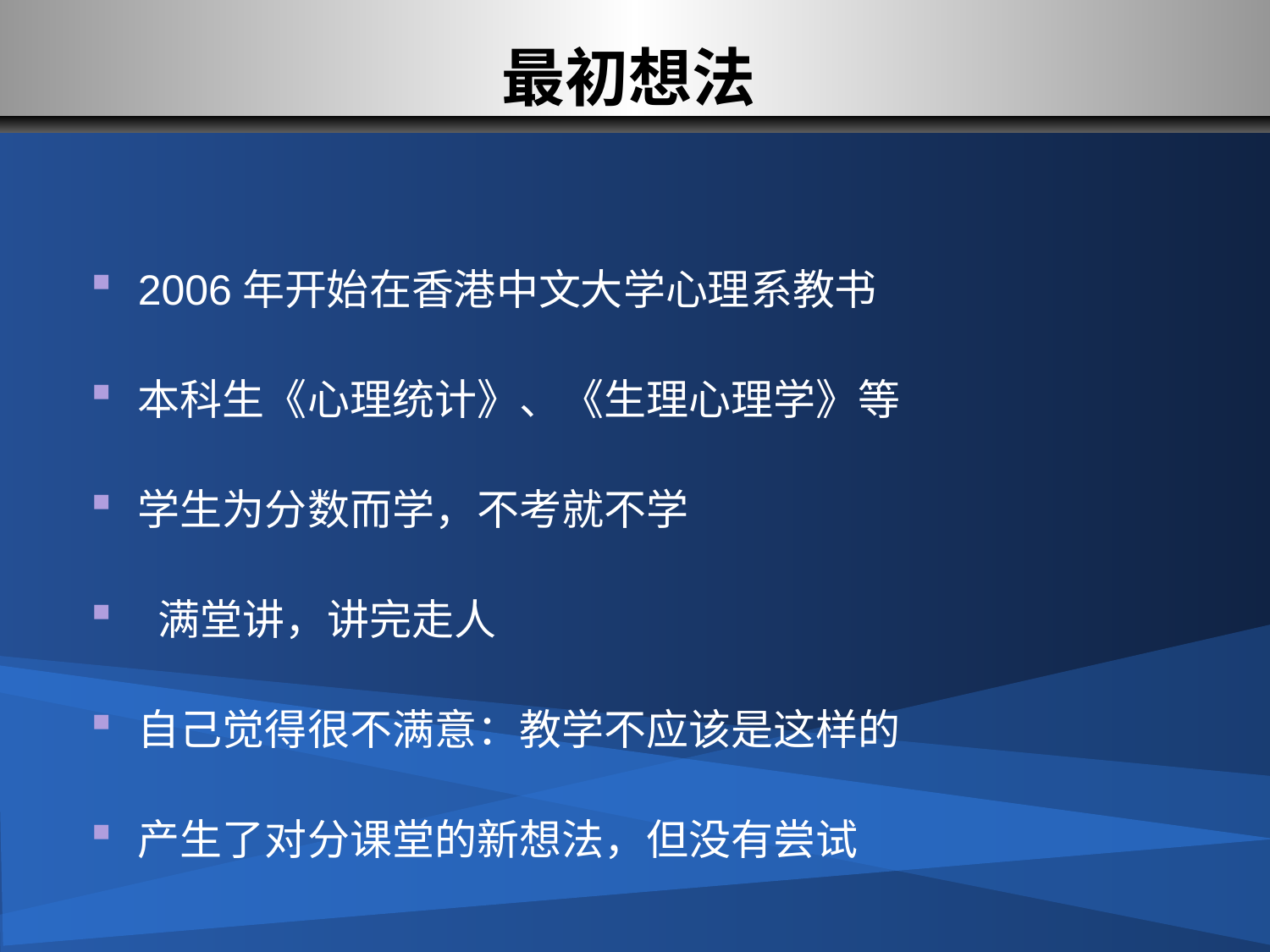

最初想法
2006年开始在香港中文大学心理系教书
本科生《心理统计》、《生理心理学》等
学生为分数而学，不考就不学
 满堂讲，讲完走人
自己觉得很不满意：教学不应该是这样的
产生了对分课堂的新想法，但没有尝试